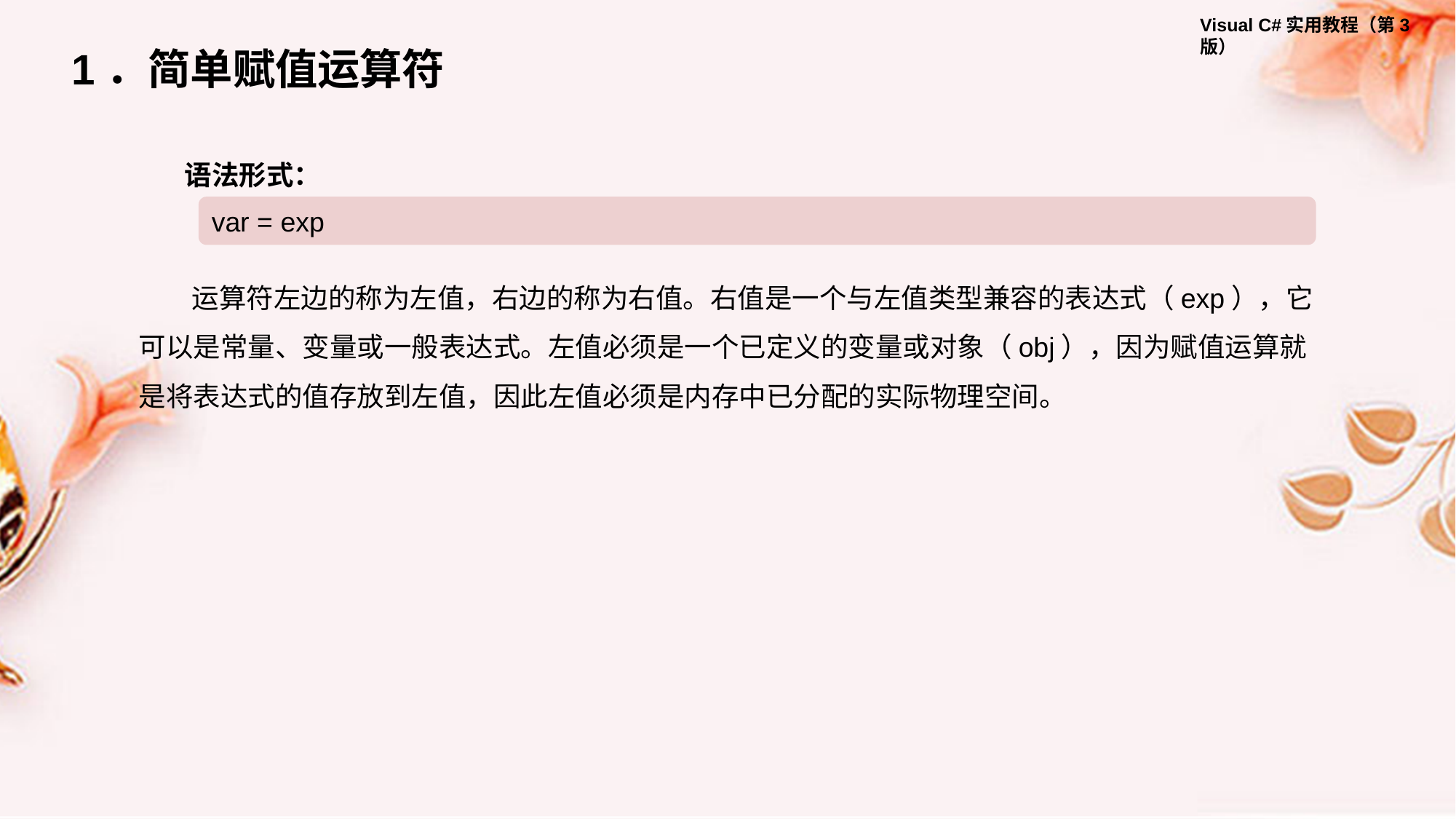

1．简单赋值运算符
语法形式：
var = exp
运算符左边的称为左值，右边的称为右值。右值是一个与左值类型兼容的表达式（exp），它可以是常量、变量或一般表达式。左值必须是一个已定义的变量或对象（obj），因为赋值运算就是将表达式的值存放到左值，因此左值必须是内存中已分配的实际物理空间。